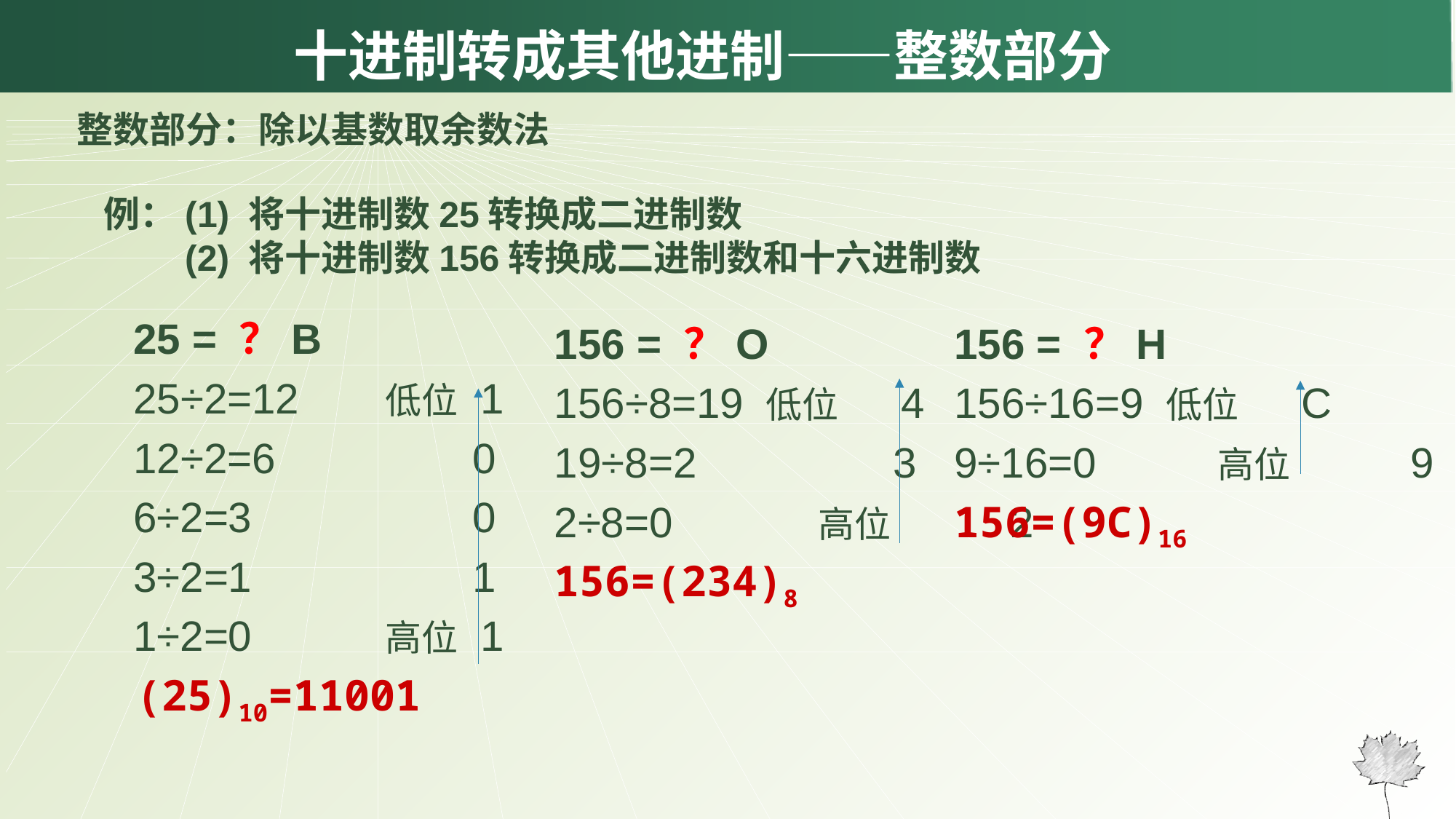

# 十进制转成其他进制——整数部分

整数部分：除以基数取余数法

例：(1) 将十进制数25转换成二进制数
        (2) 将十进制数156转换成二进制数和十六进制数
25 = ？B
25÷2=12	  低位	 1
12÷2=6		 0
6÷2=3		 0
3÷2=1		 1
1÷2=0	  高位	 1
  (25)10=11001
156 = ？O
156÷8=19 低位	 4
19÷8=2		 3
2÷8=0	   高位	 2
156=(234)8
156 = ？H
156÷16=9 低位	 C
9÷16=0	   高位	 9
156=(9C)16